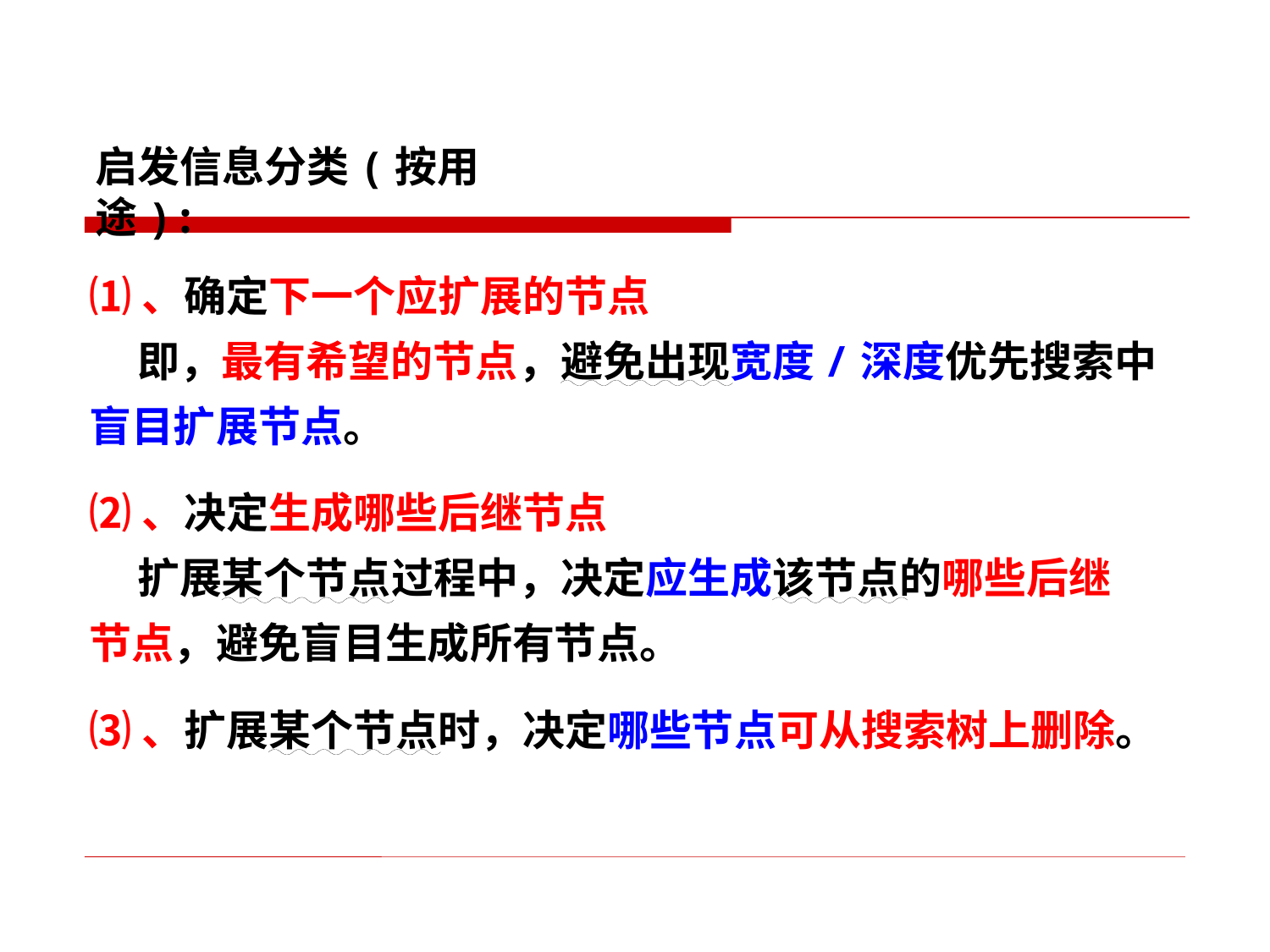

启发信息分类(按用途):
⑴、确定下一个应扩展的节点
    即，最有希望的节点，避免出现宽度/深度优先搜索中盲目扩展节点。
⑵、决定生成哪些后继节点
    扩展某个节点过程中，决定应生成该节点的哪些后继
节点，避免盲目生成所有节点。
⑶、扩展某个节点时，决定哪些节点可从搜索树上删除。